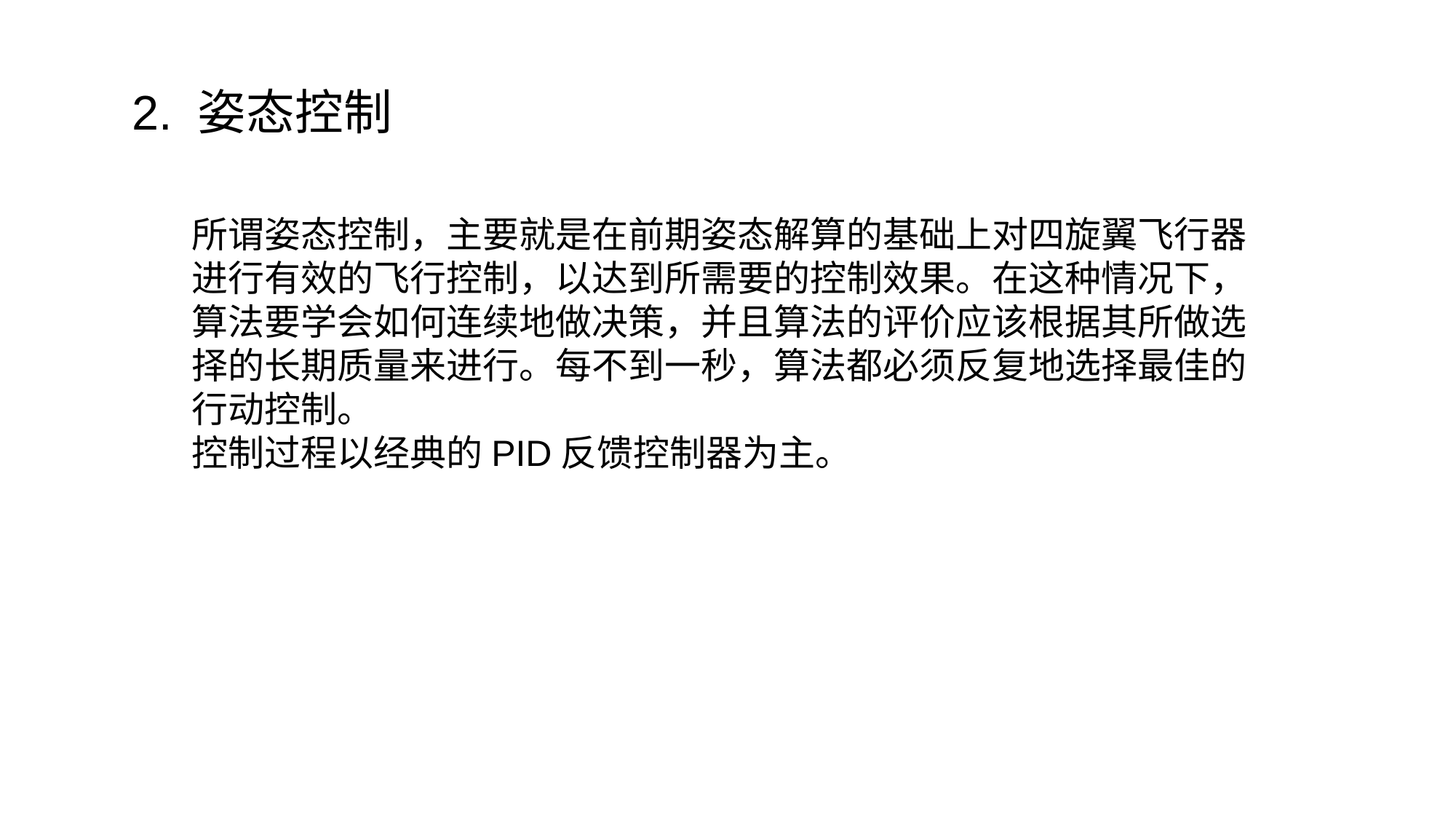

2. 姿态控制
所谓姿态控制，主要就是在前期姿态解算的基础上对四旋翼飞行器进行有效的飞行控制，以达到所需要的控制效果。在这种情况下，算法要学会如何连续地做决策，并且算法的评价应该根据其所做选择的长期质量来进行。每不到一秒，算法都必须反复地选择最佳的行动控制。
控制过程以经典的PID反馈控制器为主。